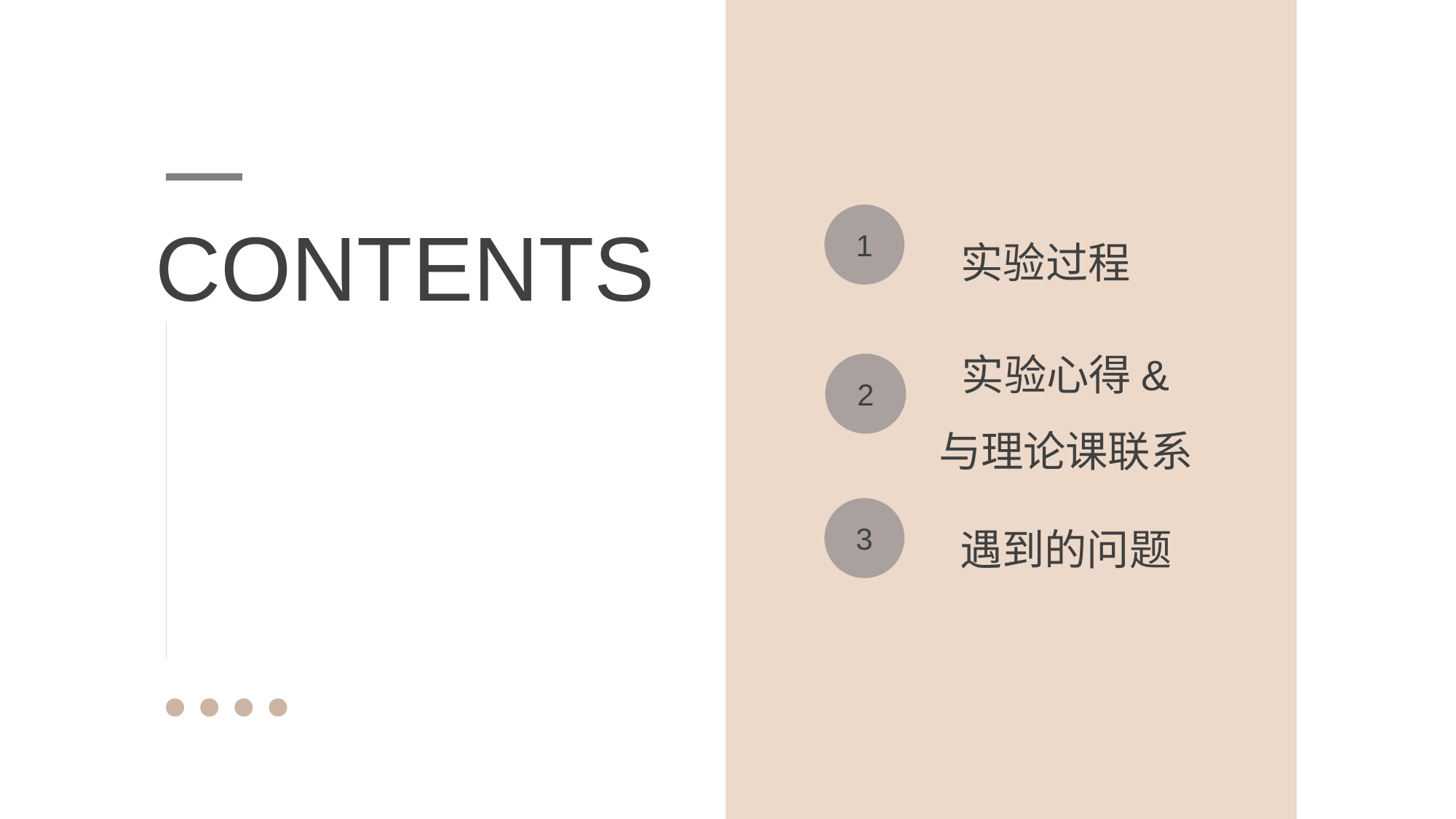

CONTENTS
1
实验过程
实验心得&
与理论课联系
2
遇到的问题
3